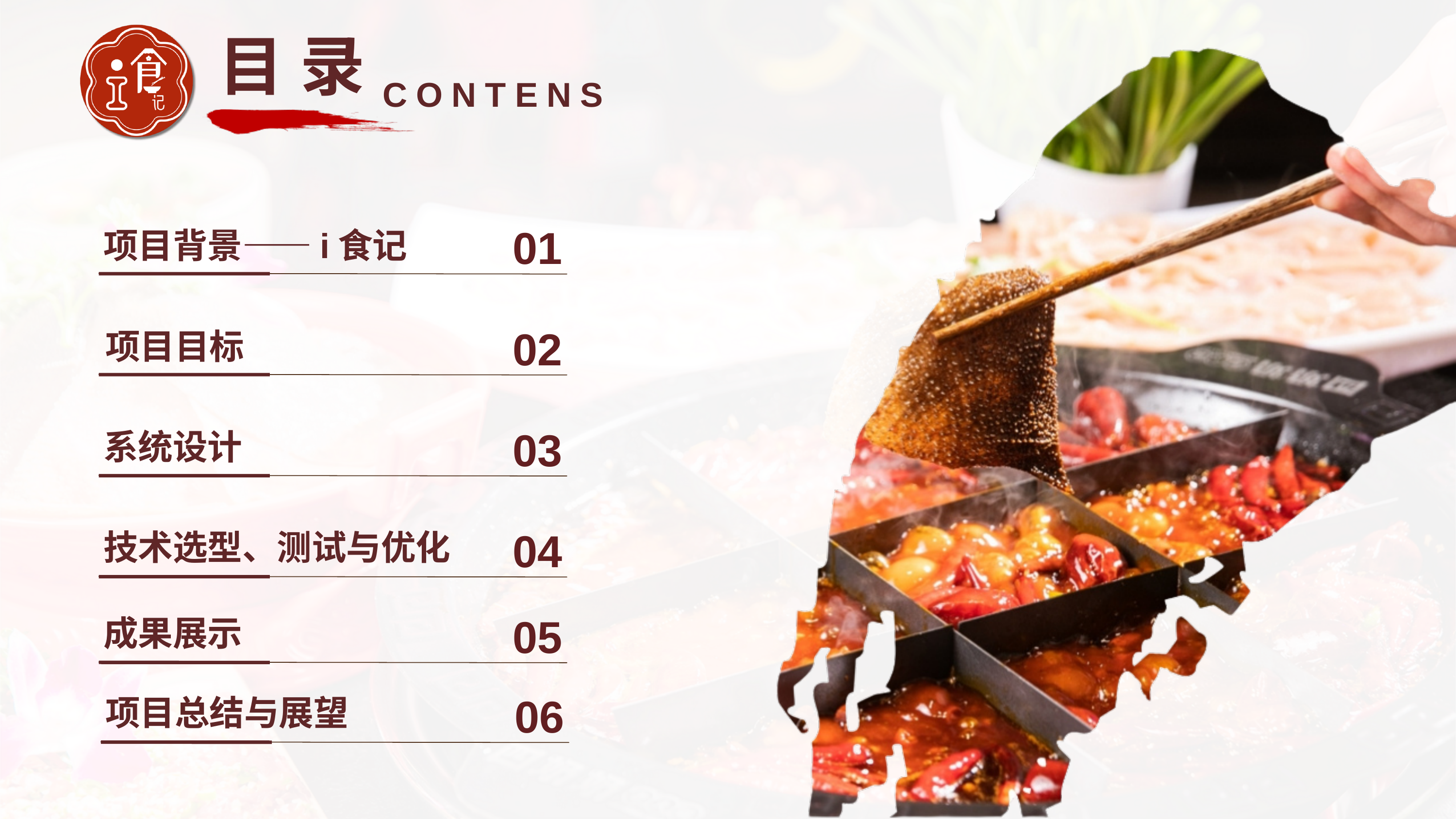

目录

CONTENS

01
项目背景——i食记

02
项目目标

03
系统设计

04
技术选型、测试与优化

05
成果展示

06
项目总结与展望